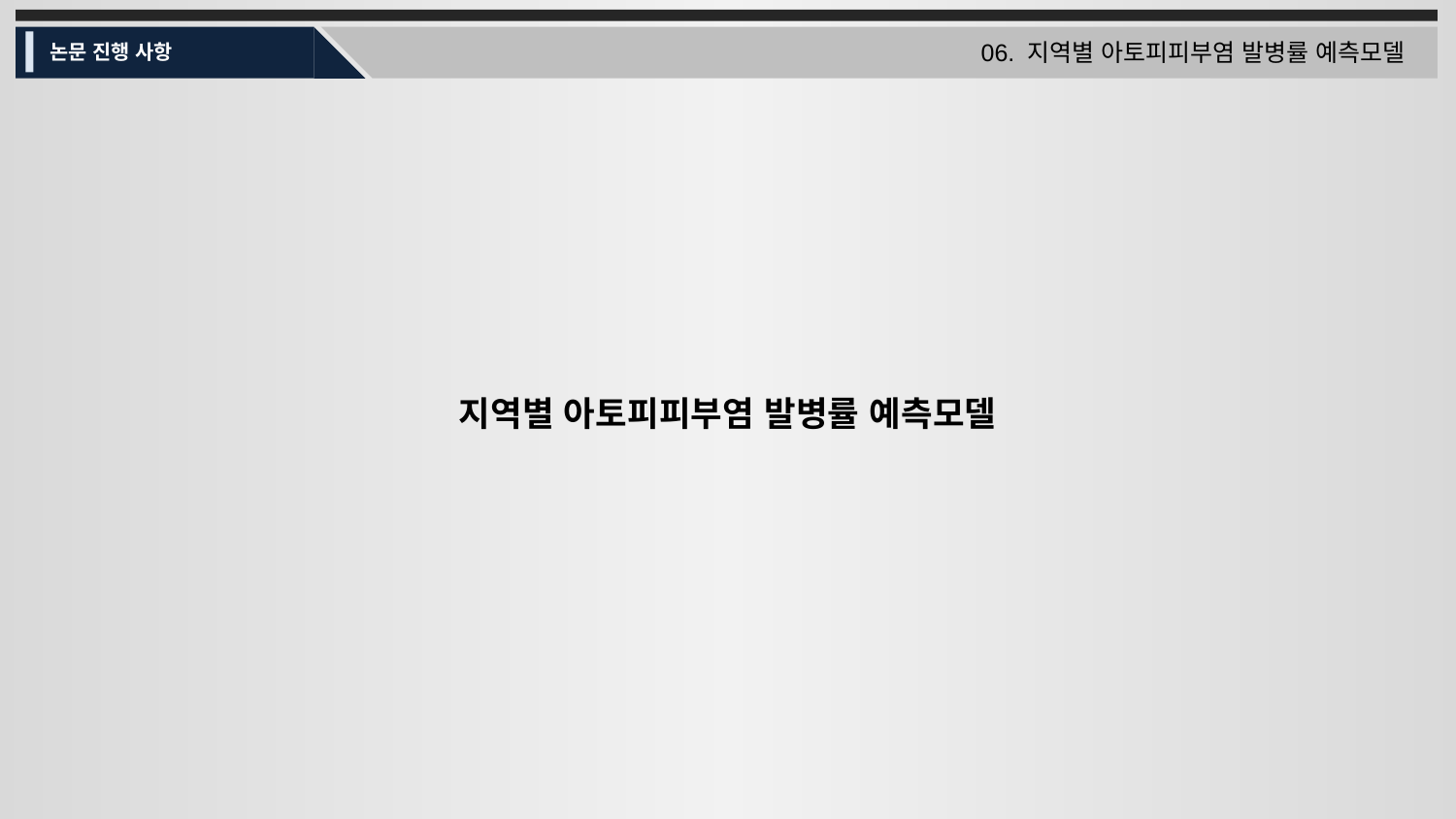

06. 지역별 아토피피부염 발병률 예측모델

논문 진행 사항
지역별 아토피피부염 발병률 예측모델